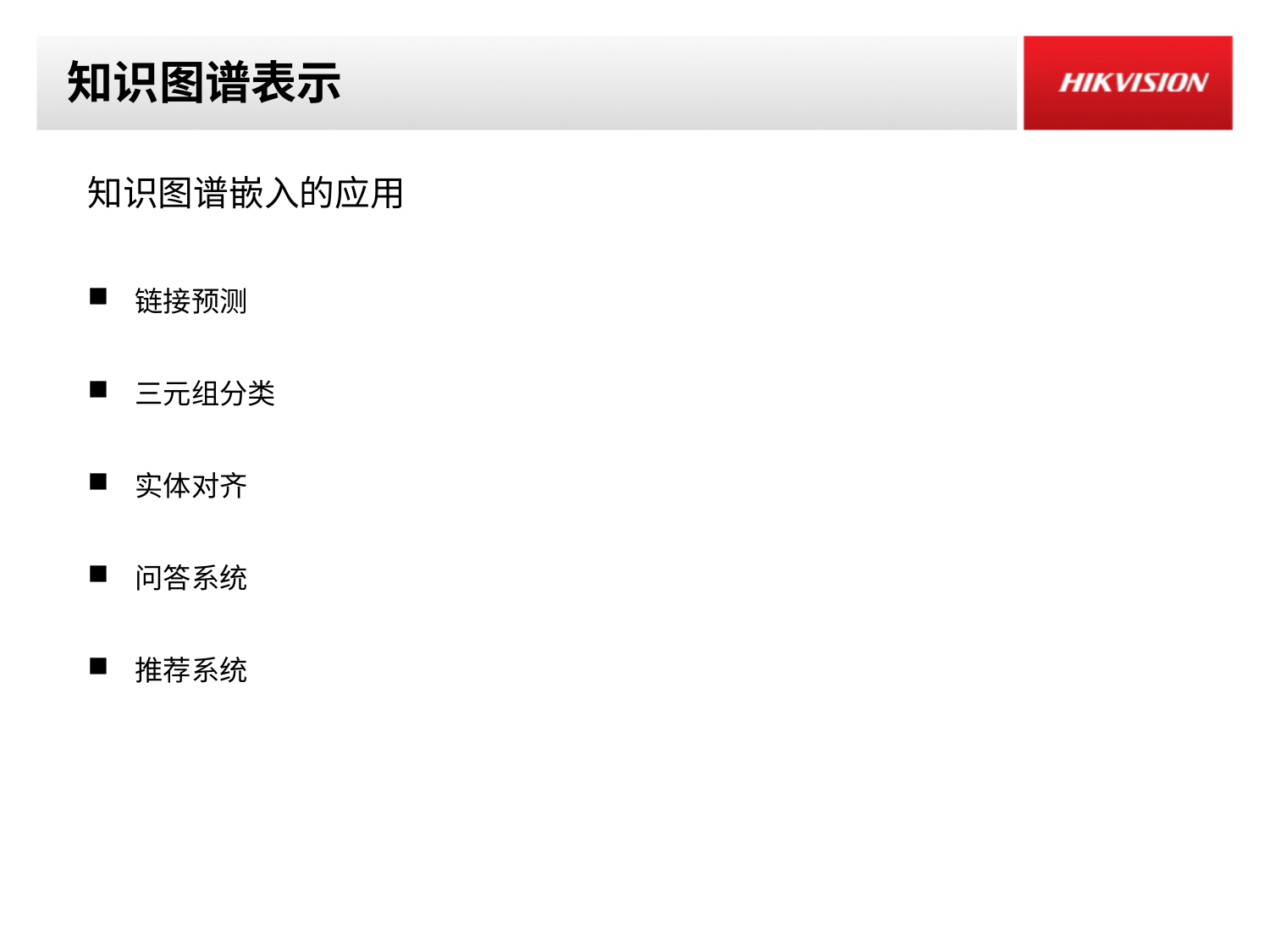

# 知识图谱表示

知识图谱嵌入的应用

链接预测

三元组分类

实体对齐

问答系统

推荐系统